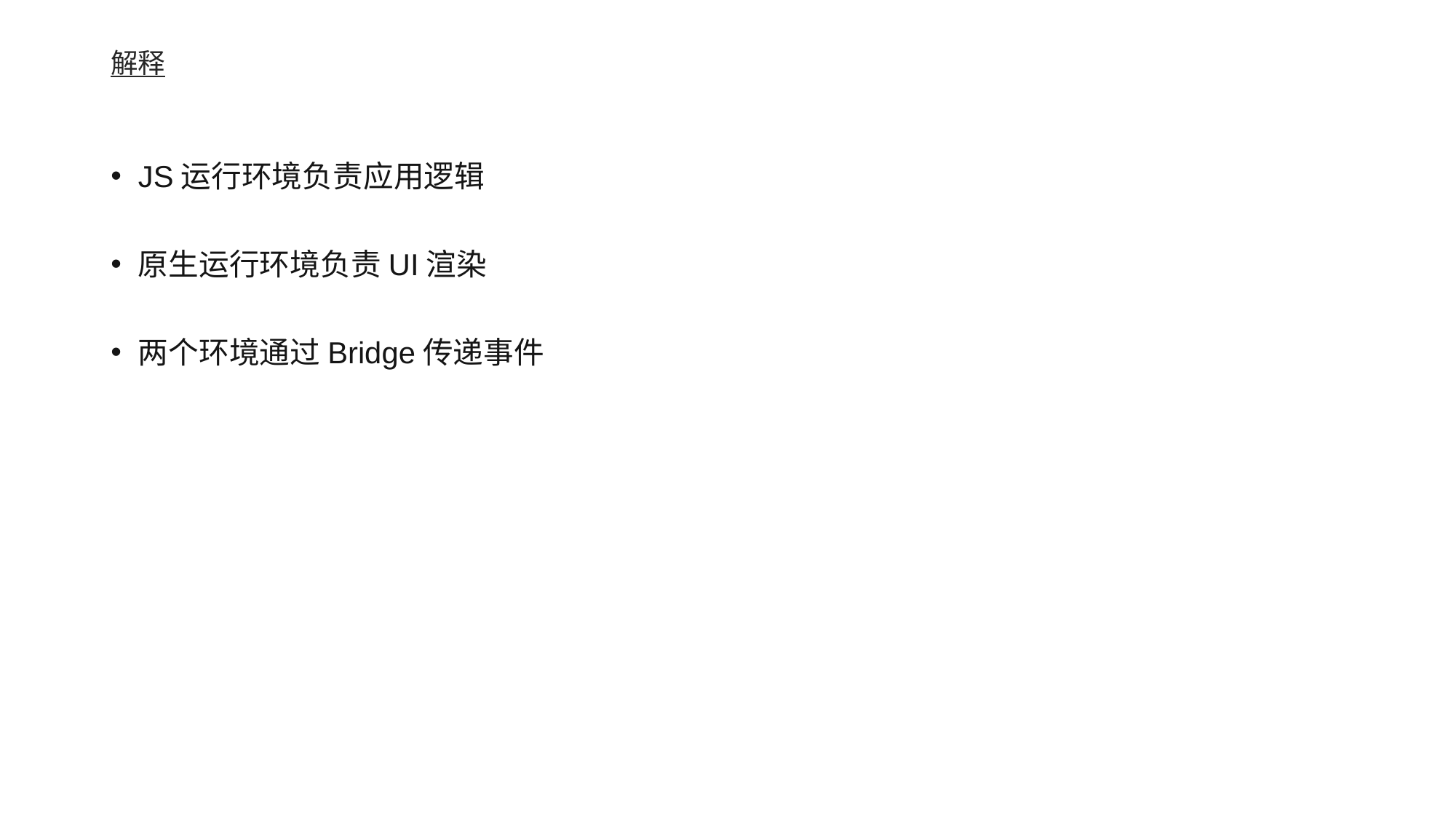

# 解释
JS运行环境负责应用逻辑
原生运行环境负责UI渲染
两个环境通过Bridge传递事件